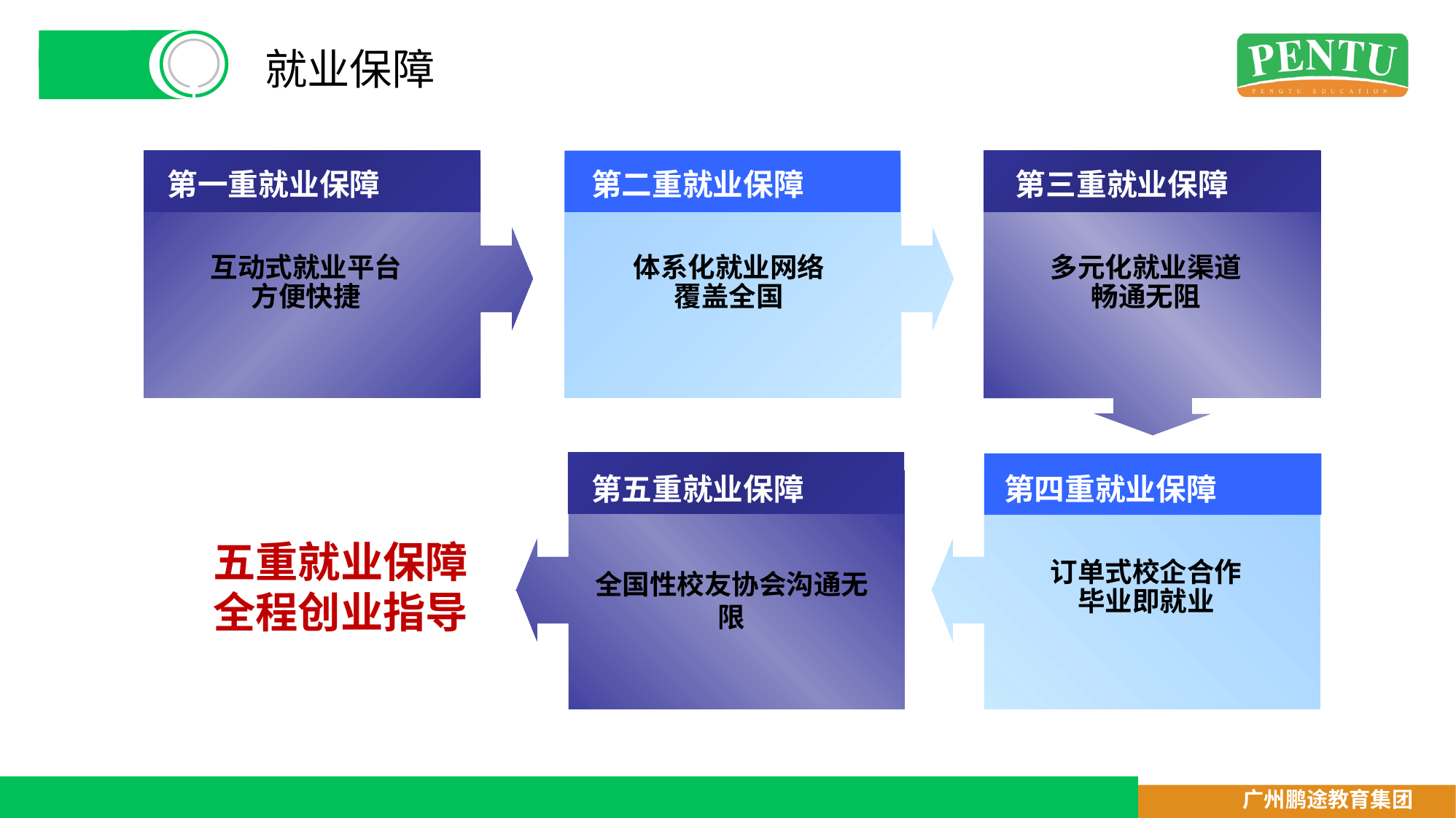

# 就业保障

第一重就业保障
第二重就业保障
第三重就业保障
互动式就业平台
方便快捷
体系化就业网络
覆盖全国
多元化就业渠道
畅通无阻

第五重就业保障
第四重就业保障

五重就业保障
全程创业指导
全国性校友协会沟通无限
订单式校企合作
毕业即就业